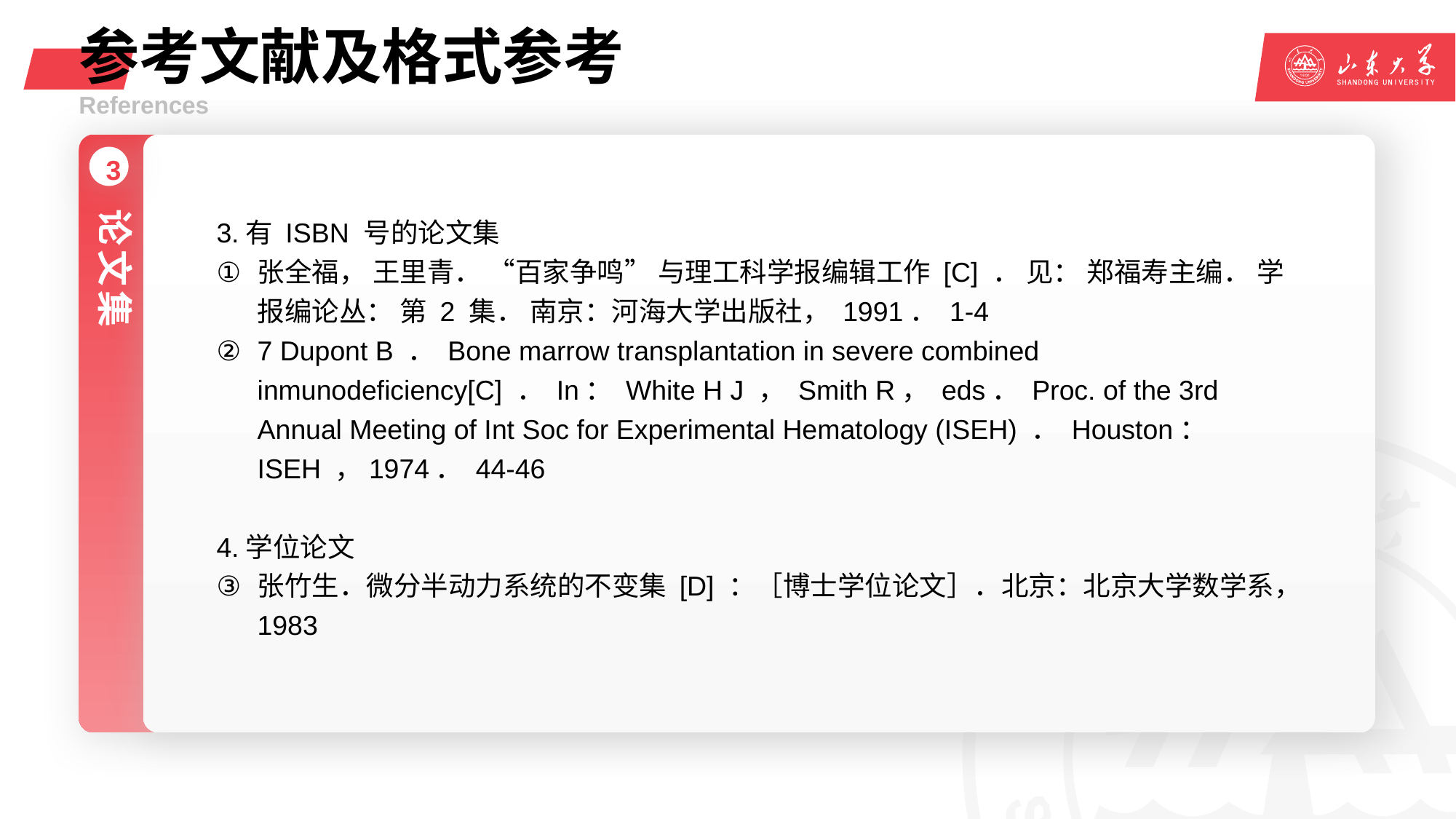

# 参考文献及格式参考
References

3.有 ISBN 号的论文集
张全福， 王里青． “百家争鸣” 与理工科学报编辑工作 [C] ． 见： 郑福寿主编． 学报编论丛： 第 2 集． 南京：河海大学出版社， 1991． 1-4
7 Dupont B ． Bone marrow transplantation in severe combined inmunodeficiency[C] ． In： White H J ， Smith R， eds． Proc. of the 3rd Annual Meeting of Int Soc for Experimental Hematology (ISEH) ． Houston： ISEH ，1974． 44-46

4.学位论文
张竹生．微分半动力系统的不变集 [D] ：［博士学位论文］．北京：北京大学数学系， 1983
3
论文集